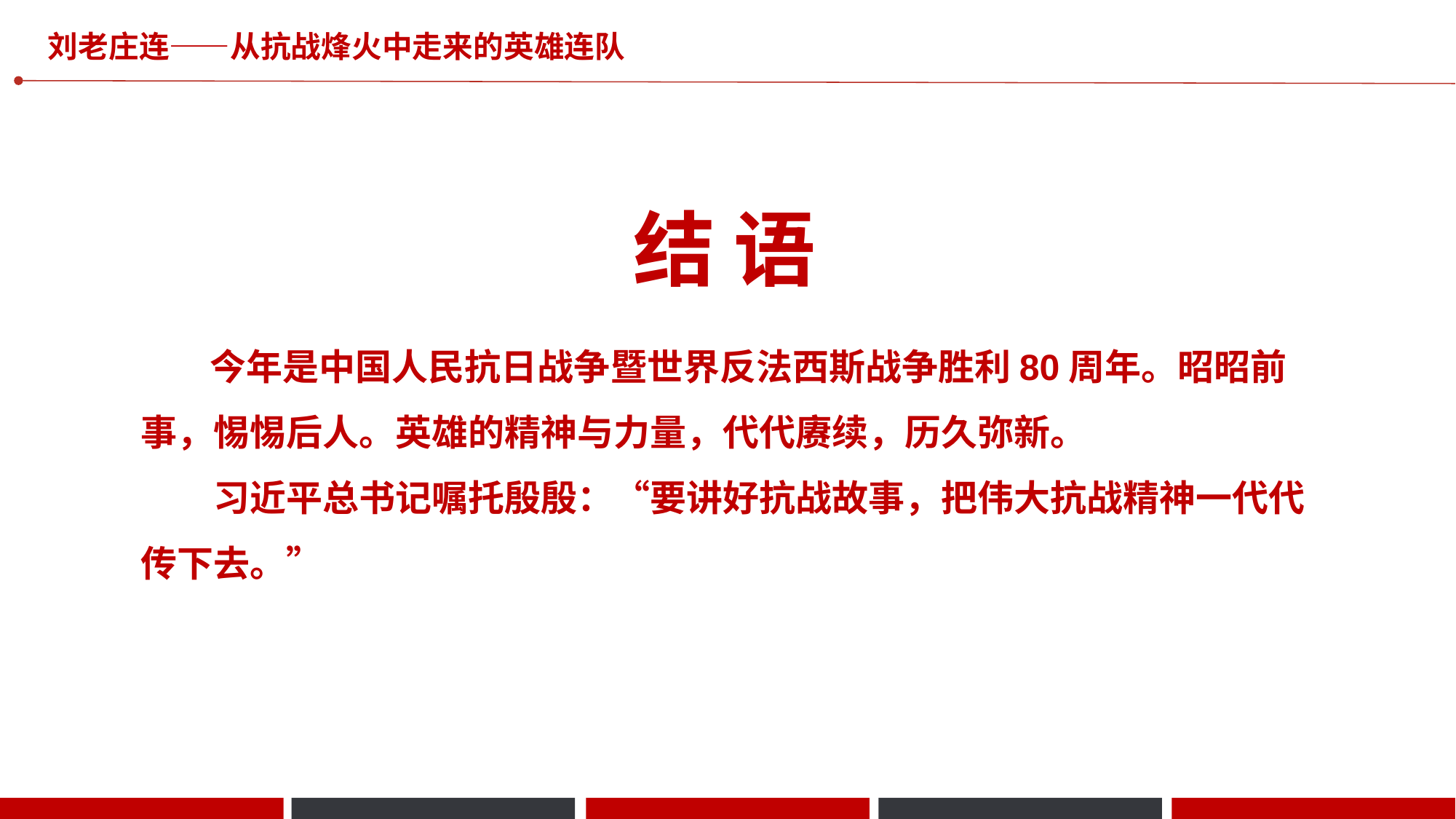

结 语
　    今年是中国人民抗日战争暨世界反法西斯战争胜利80周年。昭昭前事，惕惕后人。英雄的精神与力量，代代赓续，历久弥新。
　　习近平总书记嘱托殷殷：“要讲好抗战故事，把伟大抗战精神一代代传下去。”